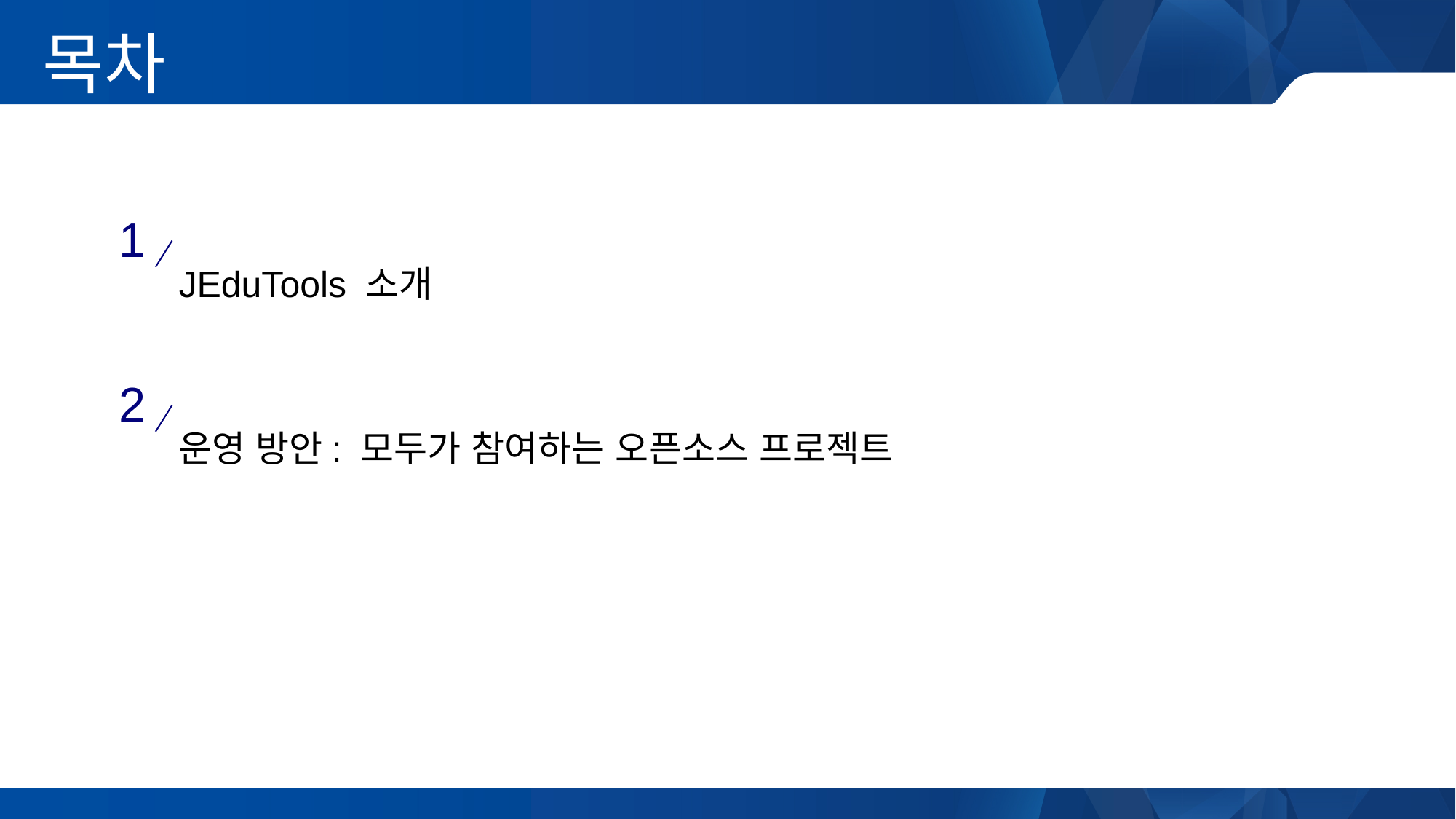

목차
1
JEduTools 소개
2
운영 방안: 모두가 참여하는 오픈소스 프로젝트